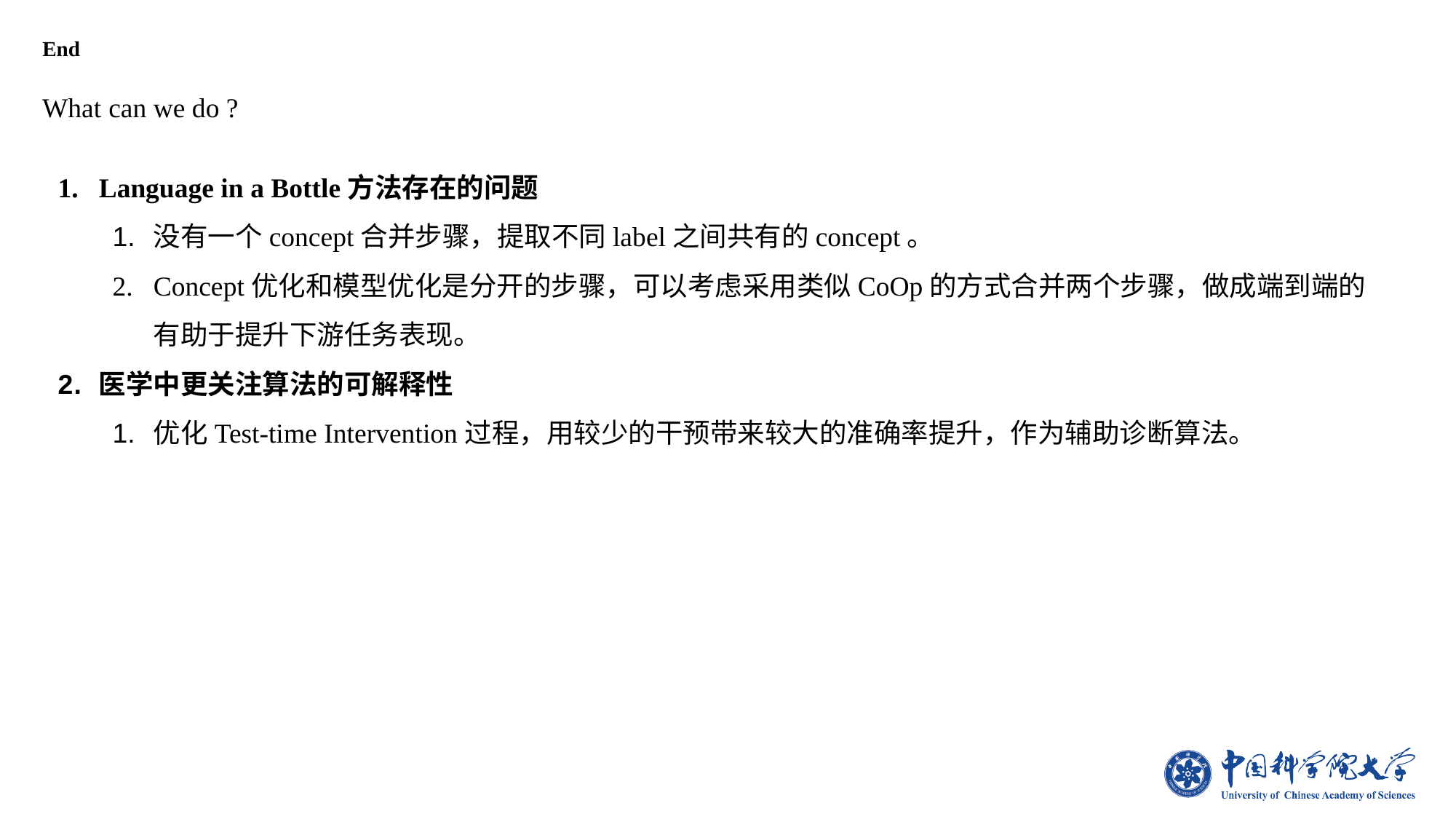

End
What can we do ?
Language in a Bottle方法存在的问题
没有一个concept合并步骤，提取不同label之间共有的concept。
Concept优化和模型优化是分开的步骤，可以考虑采用类似CoOp的方式合并两个步骤，做成端到端的有助于提升下游任务表现。
医学中更关注算法的可解释性
优化Test-time Intervention过程，用较少的干预带来较大的准确率提升，作为辅助诊断算法。